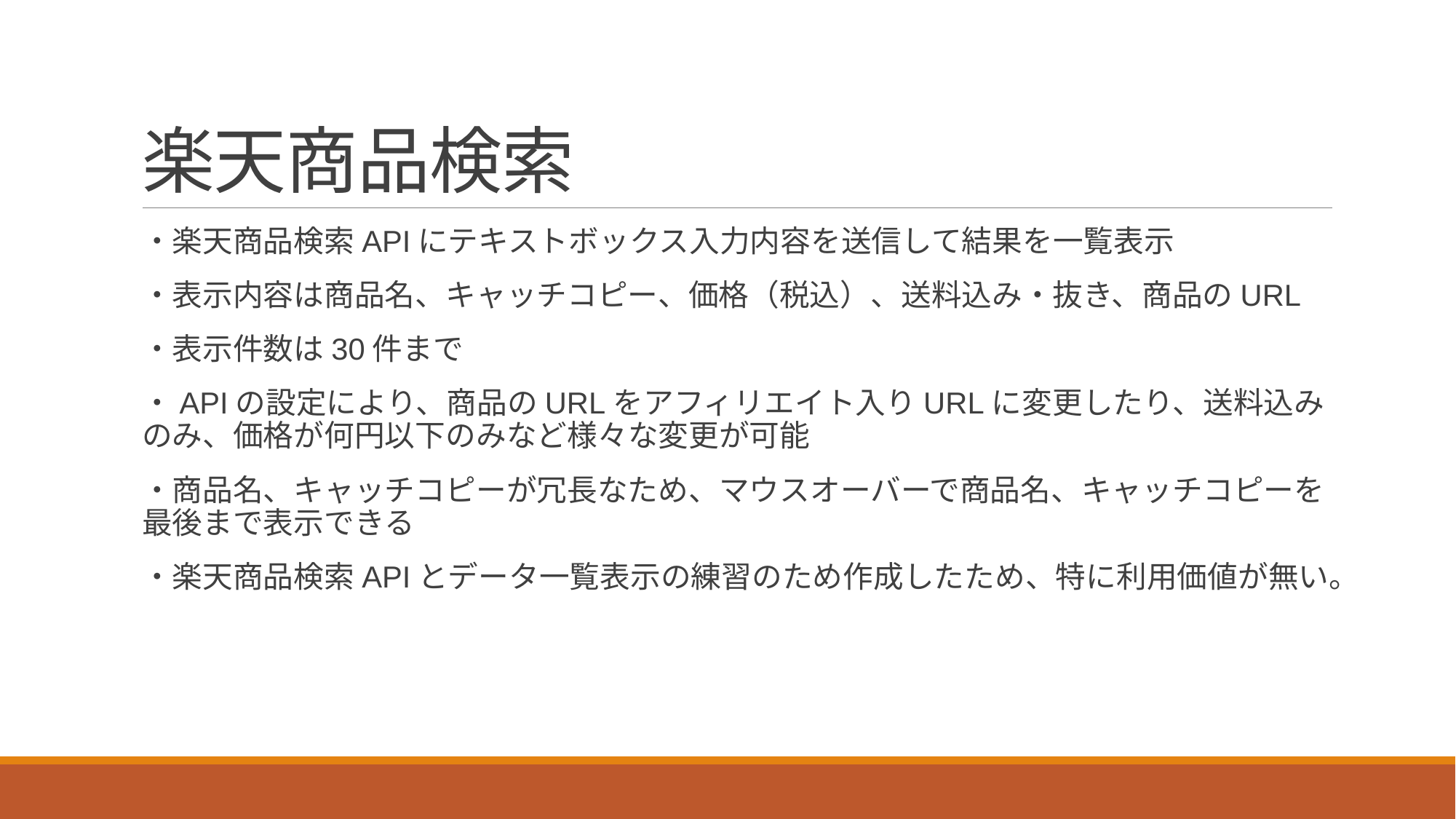

# 楽天商品検索
・楽天商品検索APIにテキストボックス入力内容を送信して結果を一覧表示
・表示内容は商品名、キャッチコピー、価格（税込）、送料込み・抜き、商品のURL
・表示件数は30件まで
・APIの設定により、商品のURLをアフィリエイト入りURLに変更したり、送料込みのみ、価格が何円以下のみなど様々な変更が可能
・商品名、キャッチコピーが冗長なため、マウスオーバーで商品名、キャッチコピーを最後まで表示できる
・楽天商品検索APIとデータ一覧表示の練習のため作成したため、特に利用価値が無い。